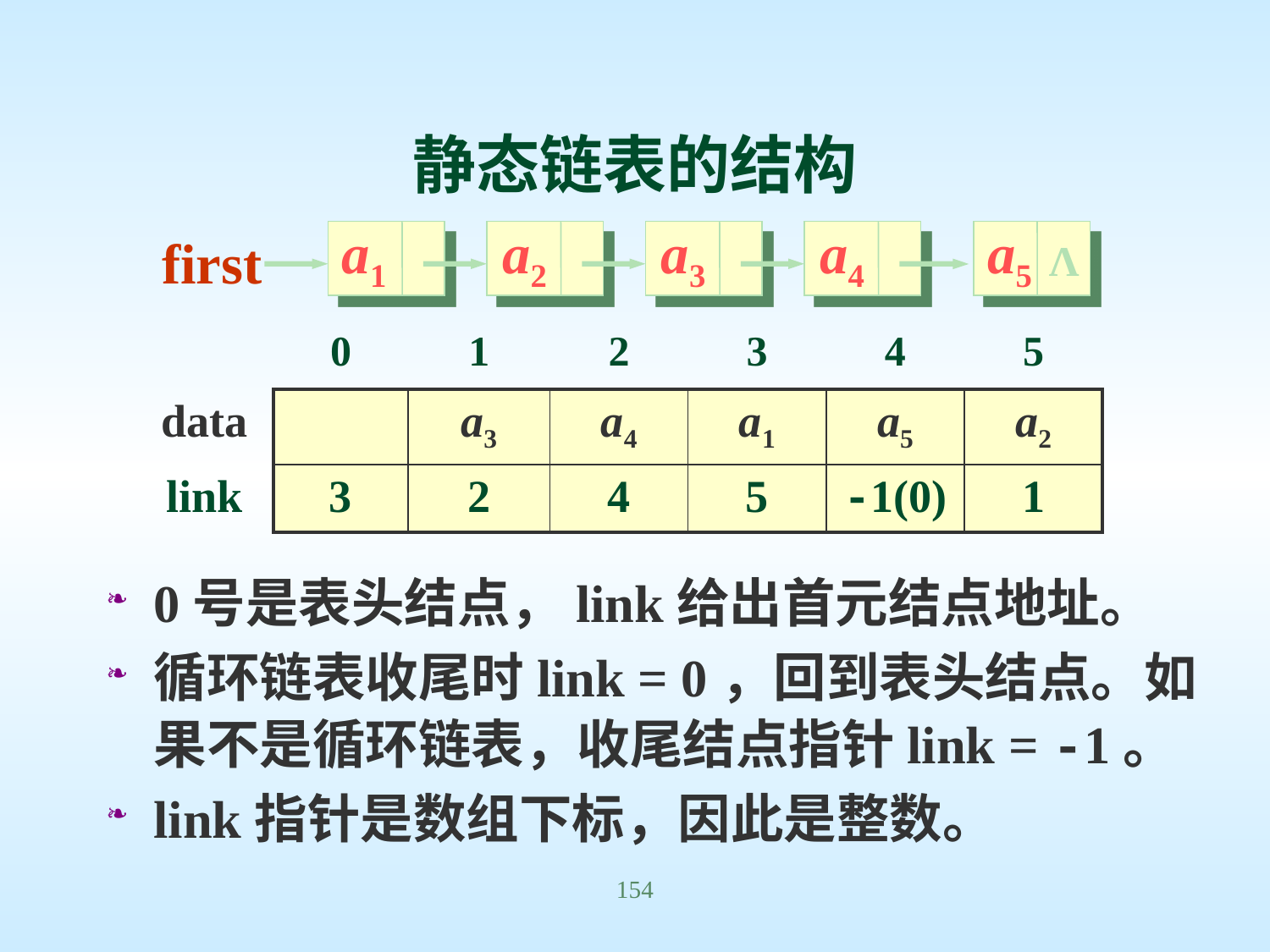

# 静态链表的结构
a1
a2
a3
a4
a5
first

Λ

|  | 0 | 1 | 2 | 3 | 4 | 5 |
| --- | --- | --- | --- | --- | --- | --- |
| data |  | a3 | a4 | a1 | a5 | a2 |
| link | 3 | 2 | 4 | 5 | -1(0) | 1 |
0号是表头结点，link给出首元结点地址。
循环链表收尾时link = 0，回到表头结点。如果不是循环链表，收尾结点指针link = -1。
link指针是数组下标，因此是整数。
154